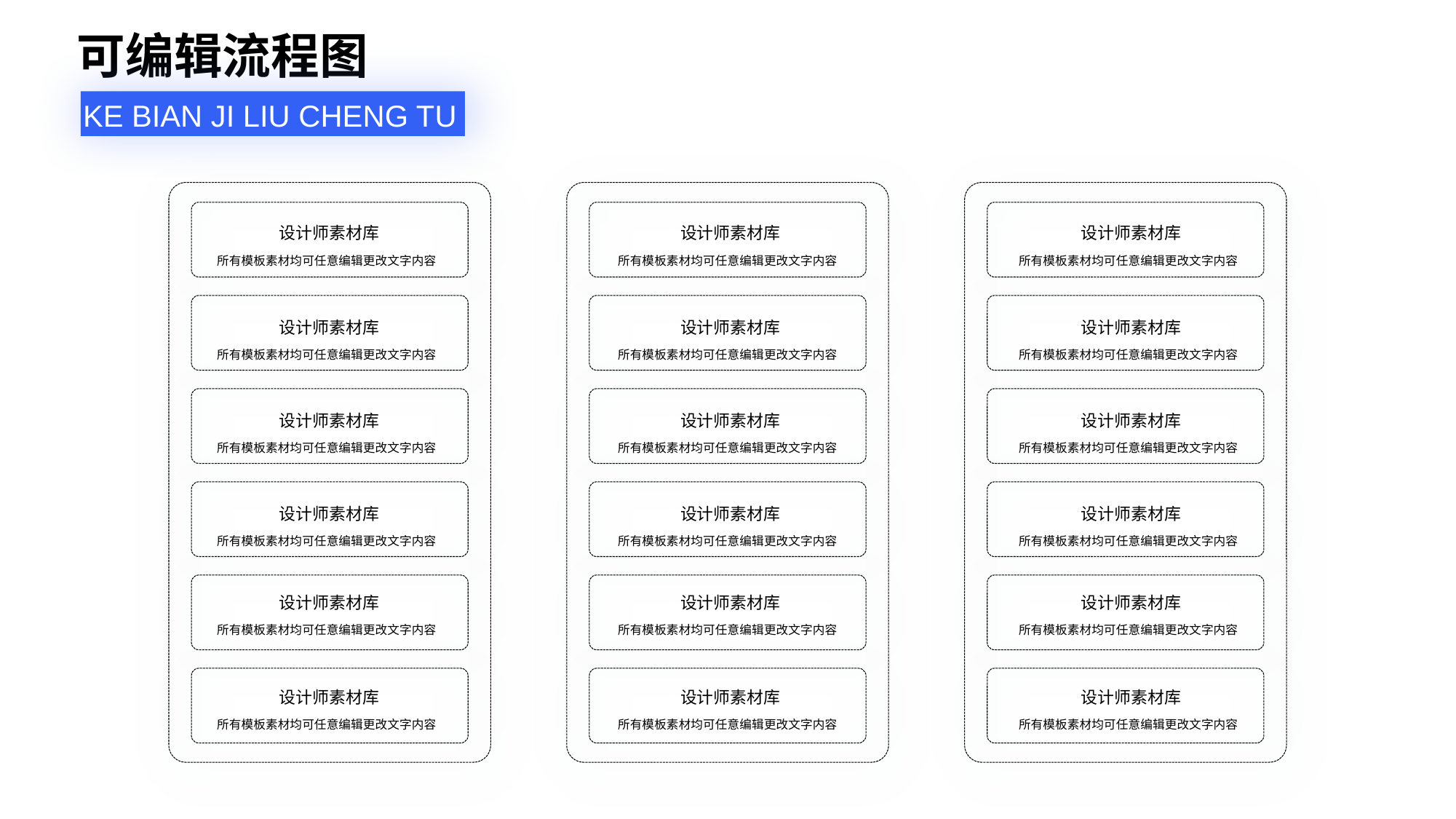

可编辑流程图
KE BIAN JI LIU CHENG TU

设计师素材库
设计师素材库
设计师素材库
所有模板素材均可任意编辑更改文字内容
所有模板素材均可任意编辑更改文字内容
所有模板素材均可任意编辑更改文字内容

设计师素材库
设计师素材库
设计师素材库
所有模板素材均可任意编辑更改文字内容
所有模板素材均可任意编辑更改文字内容
所有模板素材均可任意编辑更改文字内容

设计师素材库
设计师素材库
设计师素材库
所有模板素材均可任意编辑更改文字内容
所有模板素材均可任意编辑更改文字内容
所有模板素材均可任意编辑更改文字内容

设计师素材库
设计师素材库
设计师素材库
所有模板素材均可任意编辑更改文字内容
所有模板素材均可任意编辑更改文字内容
所有模板素材均可任意编辑更改文字内容

设计师素材库
设计师素材库
设计师素材库
所有模板素材均可任意编辑更改文字内容
所有模板素材均可任意编辑更改文字内容
所有模板素材均可任意编辑更改文字内容

设计师素材库
设计师素材库
设计师素材库
所有模板素材均可任意编辑更改文字内容
所有模板素材均可任意编辑更改文字内容
所有模板素材均可任意编辑更改文字内容